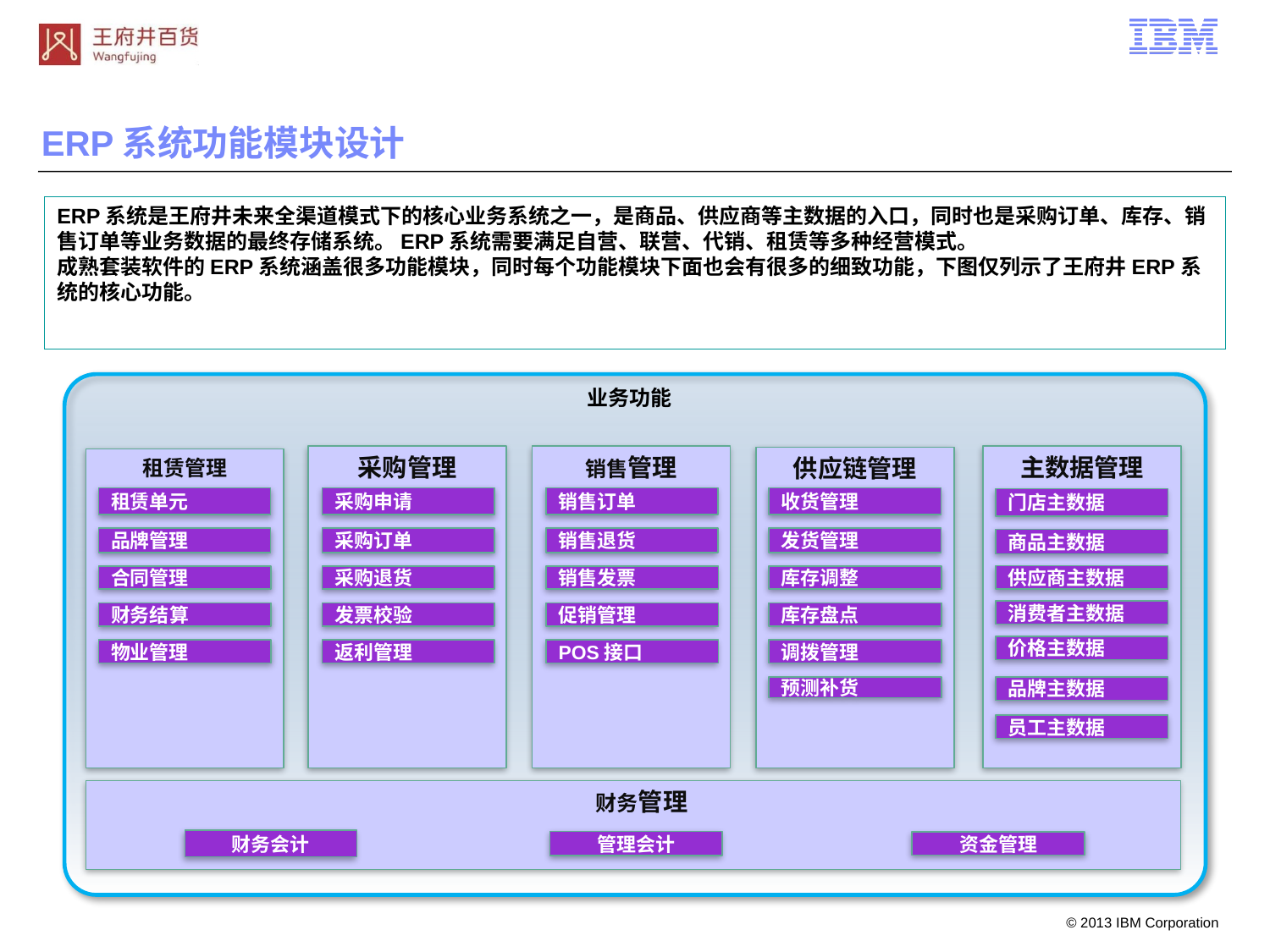

ERP系统功能模块设计
ERP系统是王府井未来全渠道模式下的核心业务系统之一，是商品、供应商等主数据的入口，同时也是采购订单、库存、销售订单等业务数据的最终存储系统。ERP系统需要满足自营、联营、代销、租赁等多种经营模式。
成熟套装软件的ERP系统涵盖很多功能模块，同时每个功能模块下面也会有很多的细致功能，下图仅列示了王府井ERP系统的核心功能。

业务功能
采购管理
销售管理
主数据管理
供应链管理
租赁管理
租赁单元
采购申请
销售订单
收货管理
门店主数据
品牌管理
采购订单
销售退货
发货管理
商品主数据
供应商主数据
合同管理
采购退货
销售发票
库存调整
消费者主数据
财务结算
发票校验
促销管理
库存盘点
价格主数据
物业管理
返利管理
POS接口
调拨管理
预测补货
品牌主数据
员工主数据
  财务管理
财务会计
管理会计
资金管理